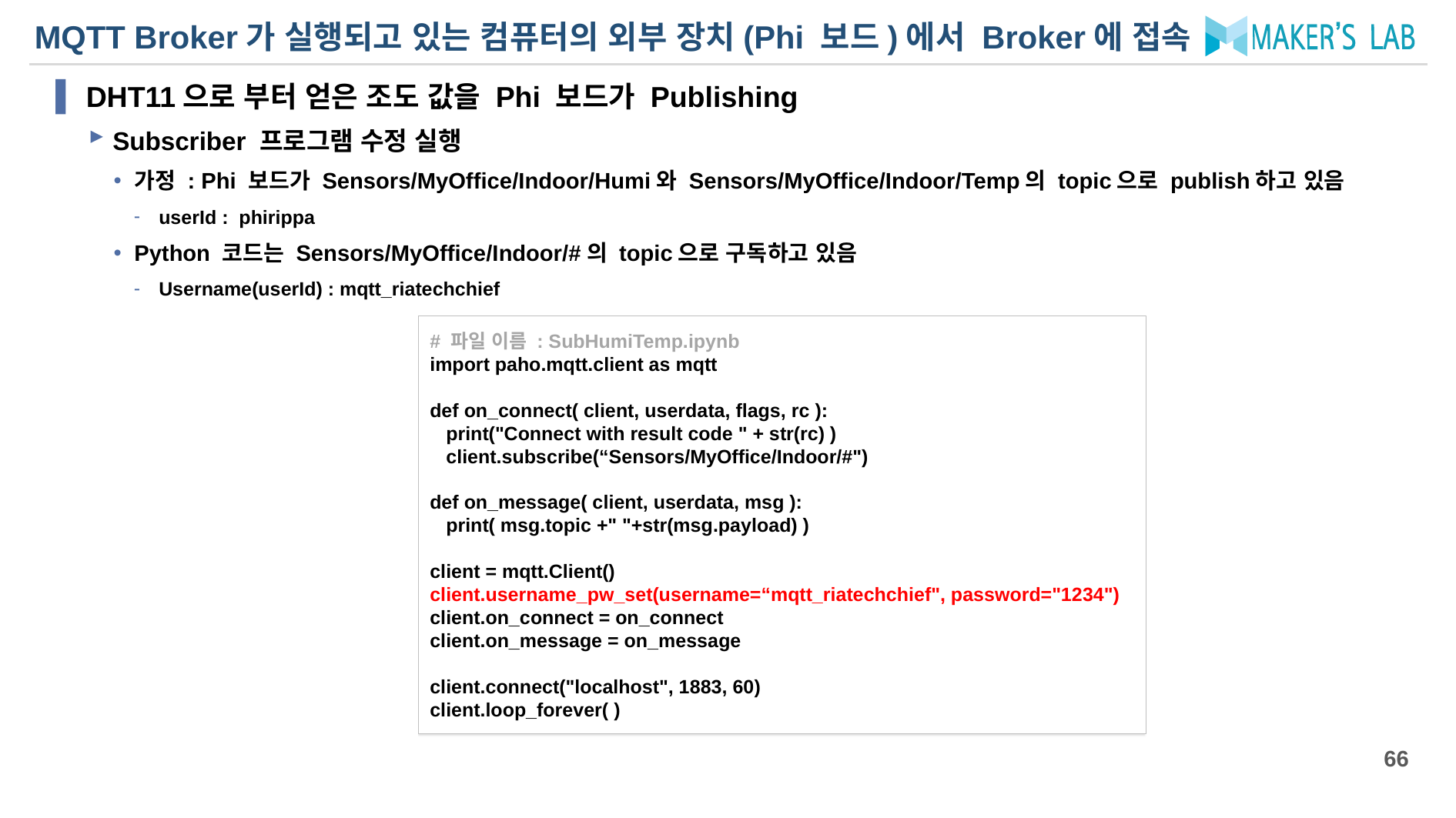

# MQTT Broker가 실행되고 있는 컴퓨터의 외부 장치(Phi 보드)에서 Broker에 접속
DHT11으로 부터 얻은 조도 값을 Phi 보드가 Publishing
Subscriber 프로그램 수정 실행
가정 : Phi 보드가 Sensors/MyOffice/Indoor/Humi와 Sensors/MyOffice/Indoor/Temp의 topic으로 publish하고 있음
userId :  phirippa
Python 코드는 Sensors/MyOffice/Indoor/#의 topic으로 구독하고 있음
Username(userId) : mqtt_riatechchief

# 파일 이름 : SubHumiTemp.ipynb
import paho.mqtt.client as mqtt

def on_connect( client, userdata, flags, rc ):
   print("Connect with result code " + str(rc) )
   client.subscribe(“Sensors/MyOffice/Indoor/#")

def on_message( client, userdata, msg ):
   print( msg.topic +" "+str(msg.payload) )

client = mqtt.Client()
client.username_pw_set(username=“mqtt_riatechchief", password="1234")
client.on_connect = on_connect
client.on_message = on_message

client.connect("localhost", 1883, 60)
client.loop_forever( )
66